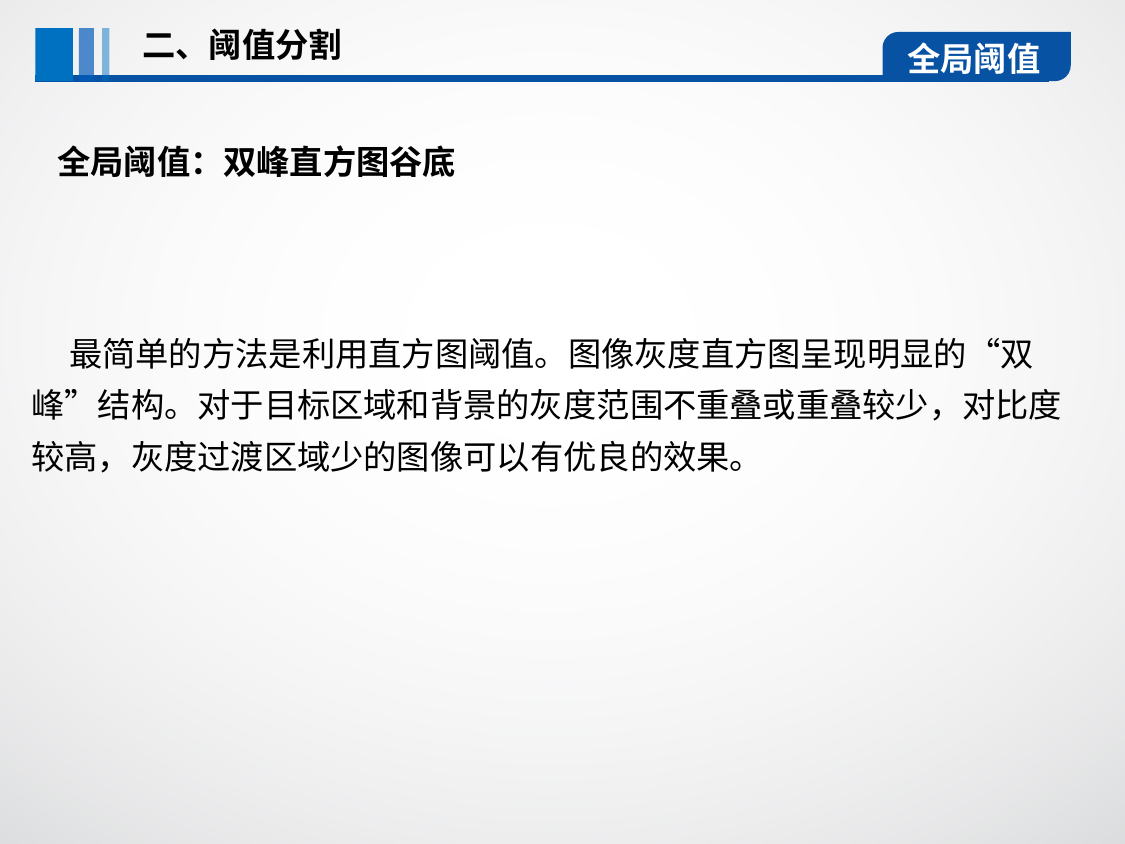

二、阈值分割
全局阈值
全局阈值：双峰直方图谷底

    最简单的方法是利用直方图阈值。图像灰度直方图呈现明显的“双峰”结构。对于目标区域和背景的灰度范围不重叠或重叠较少，对比度较高，灰度过渡区域少的图像可以有优良的效果。